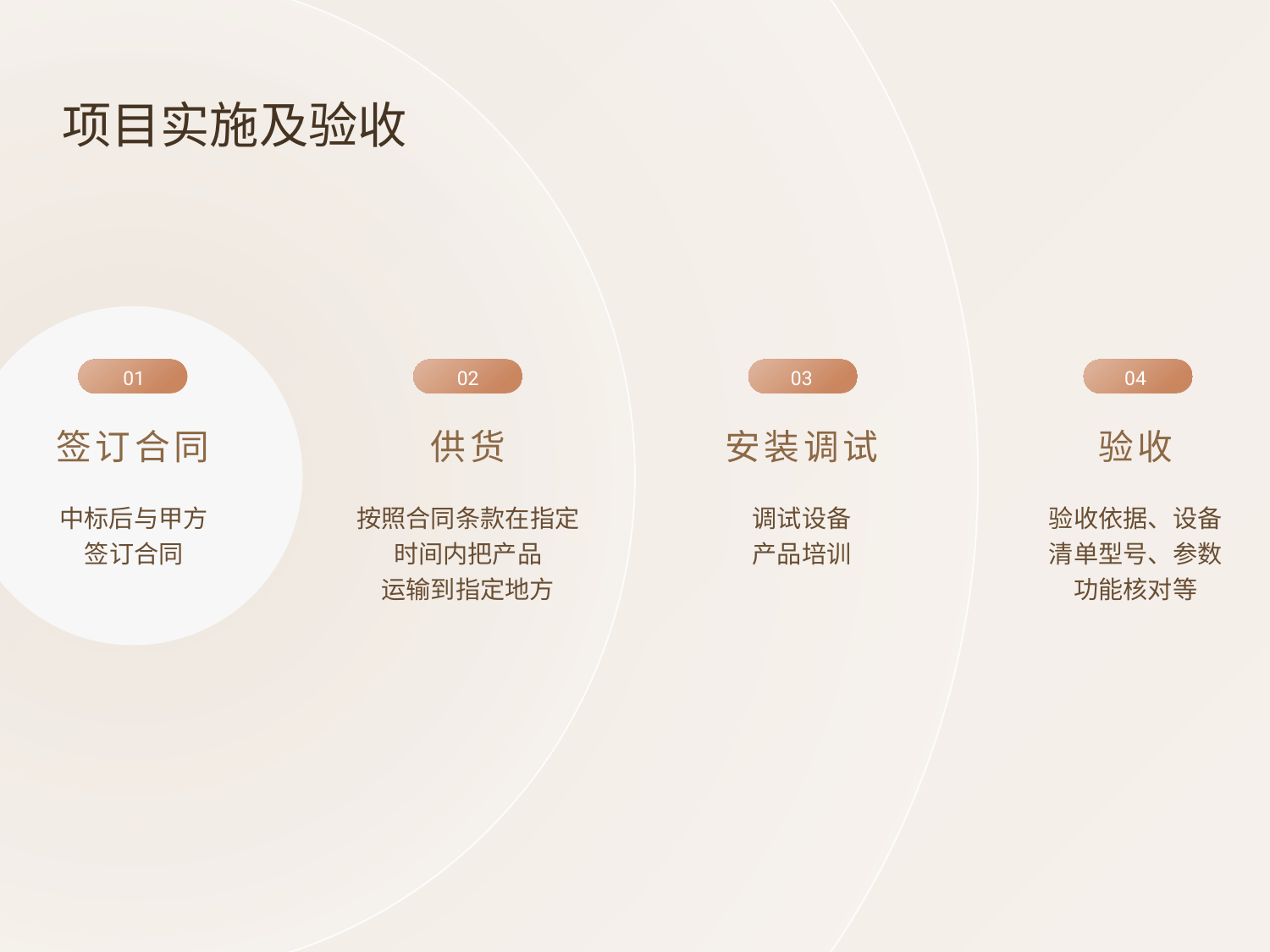

项目实施及验收

01
02
03
04
签订合同
供货
安装调试
验收

按照合同条款在指定时间内把产品
运输到指定地方
验收依据、设备清单型号、参数功能核对等
中标后与甲方
签订合同
调试设备
产品培训